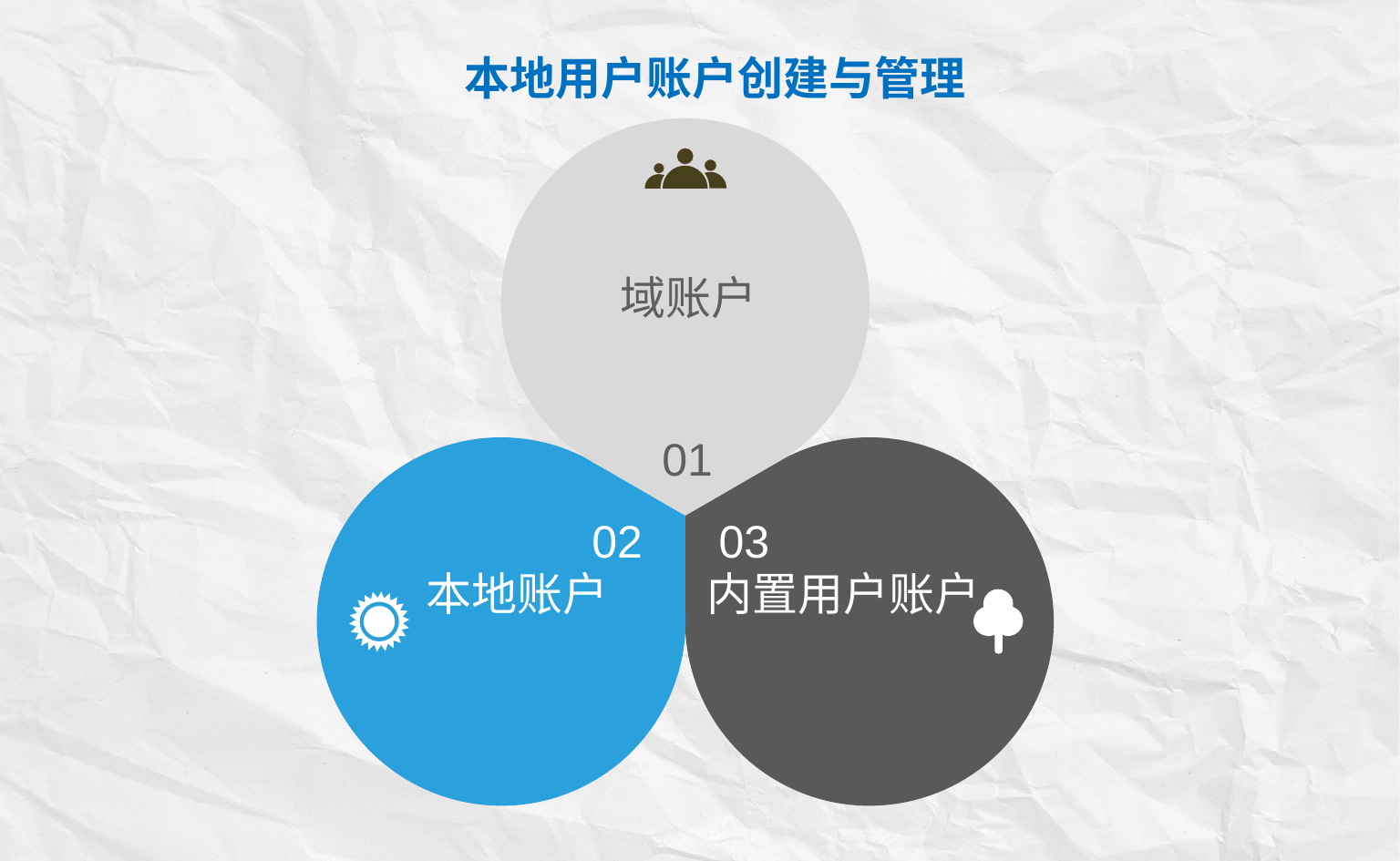

本地用户账户创建与管理

域账户
01

02
03
本地账户
内置用户账户

22